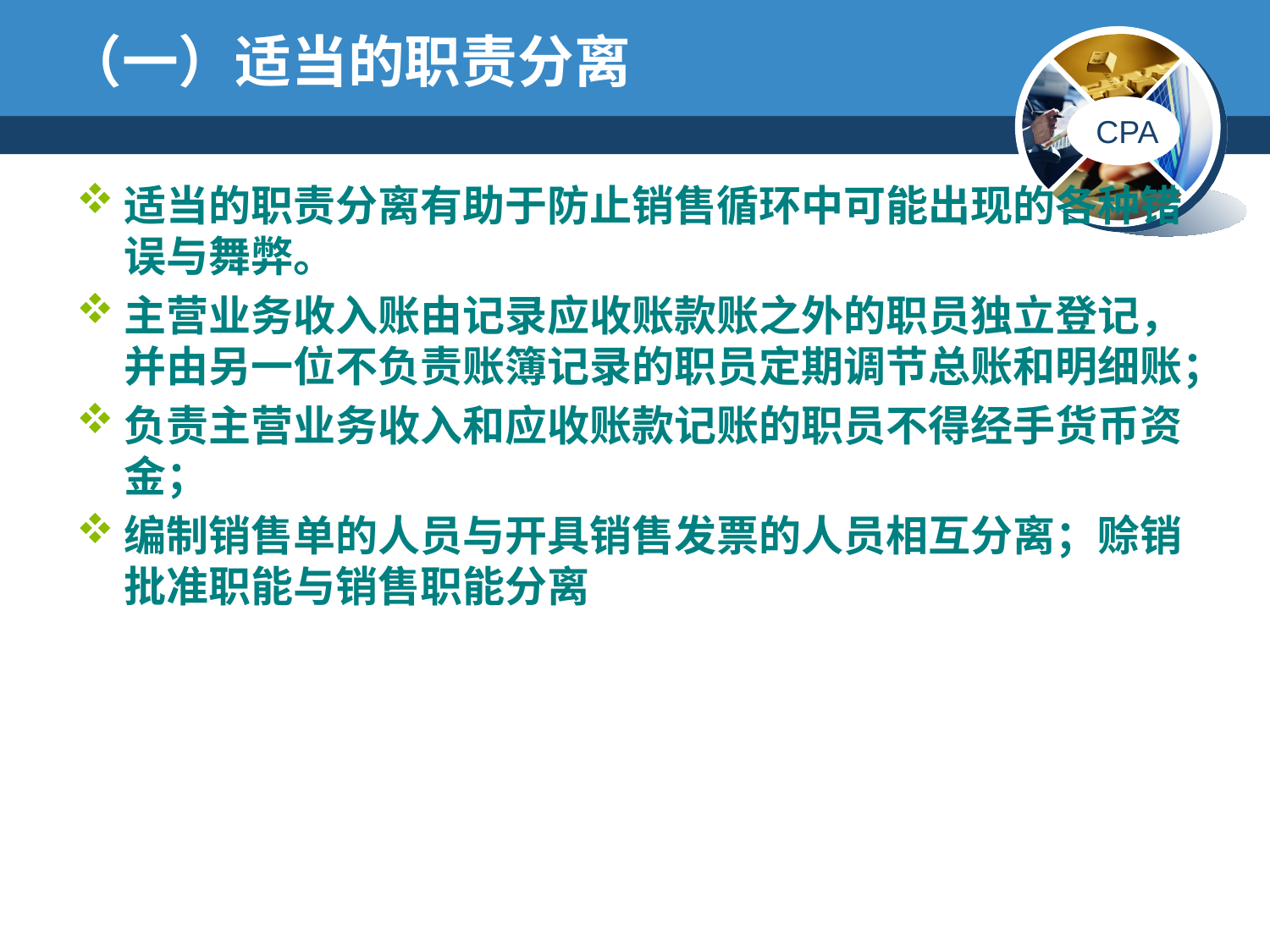

# （一）适当的职责分离
适当的职责分离有助于防止销售循环中可能出现的各种错误与舞弊。
主营业务收入账由记录应收账款账之外的职员独立登记，并由另一位不负责账簿记录的职员定期调节总账和明细账；
负责主营业务收入和应收账款记账的职员不得经手货币资金；
编制销售单的人员与开具销售发票的人员相互分离；赊销批准职能与销售职能分离